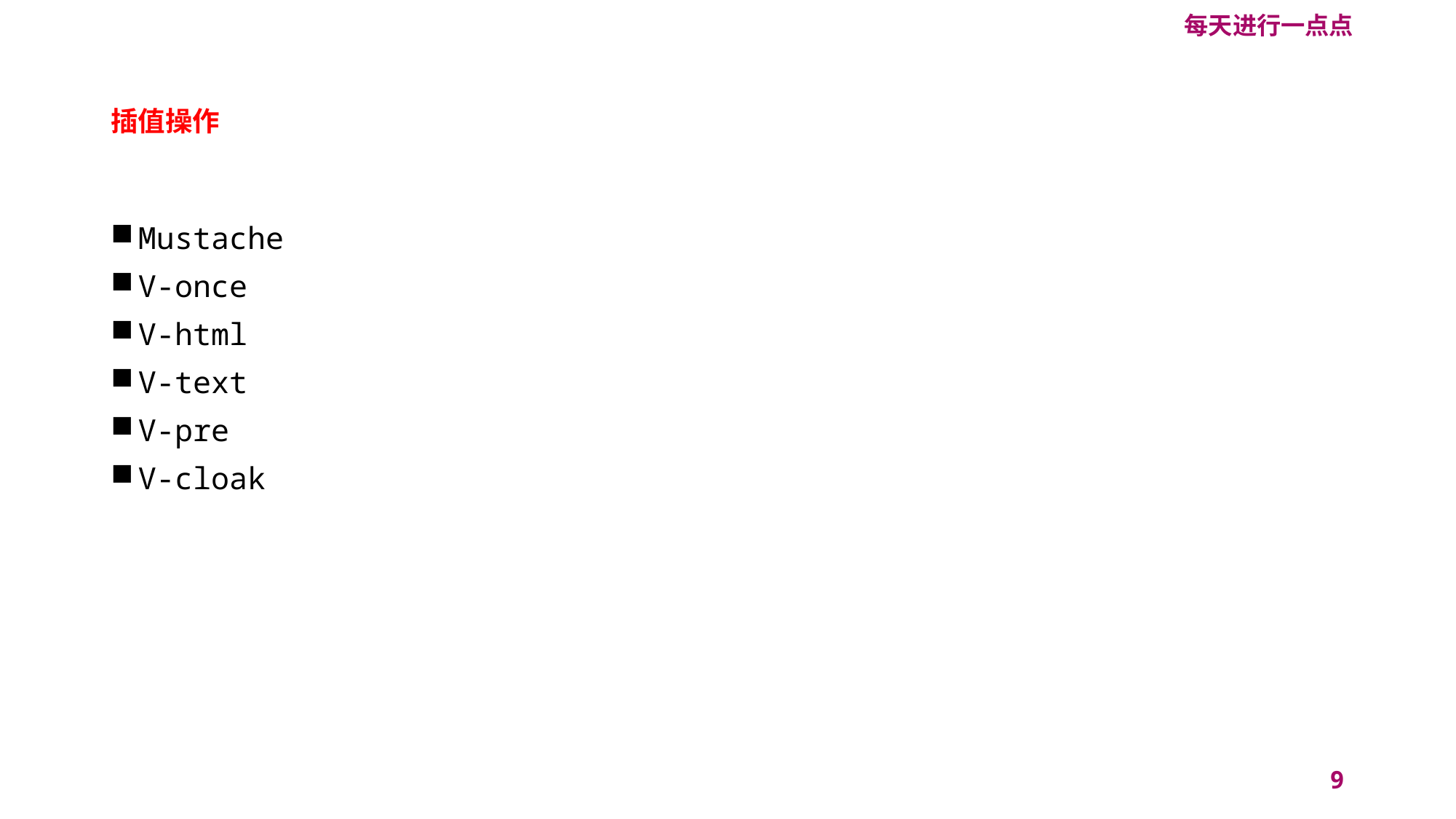

每天进行一点点
# 插值操作
Mustache
V-once
V-html
V-text
V-pre
V-cloak

9